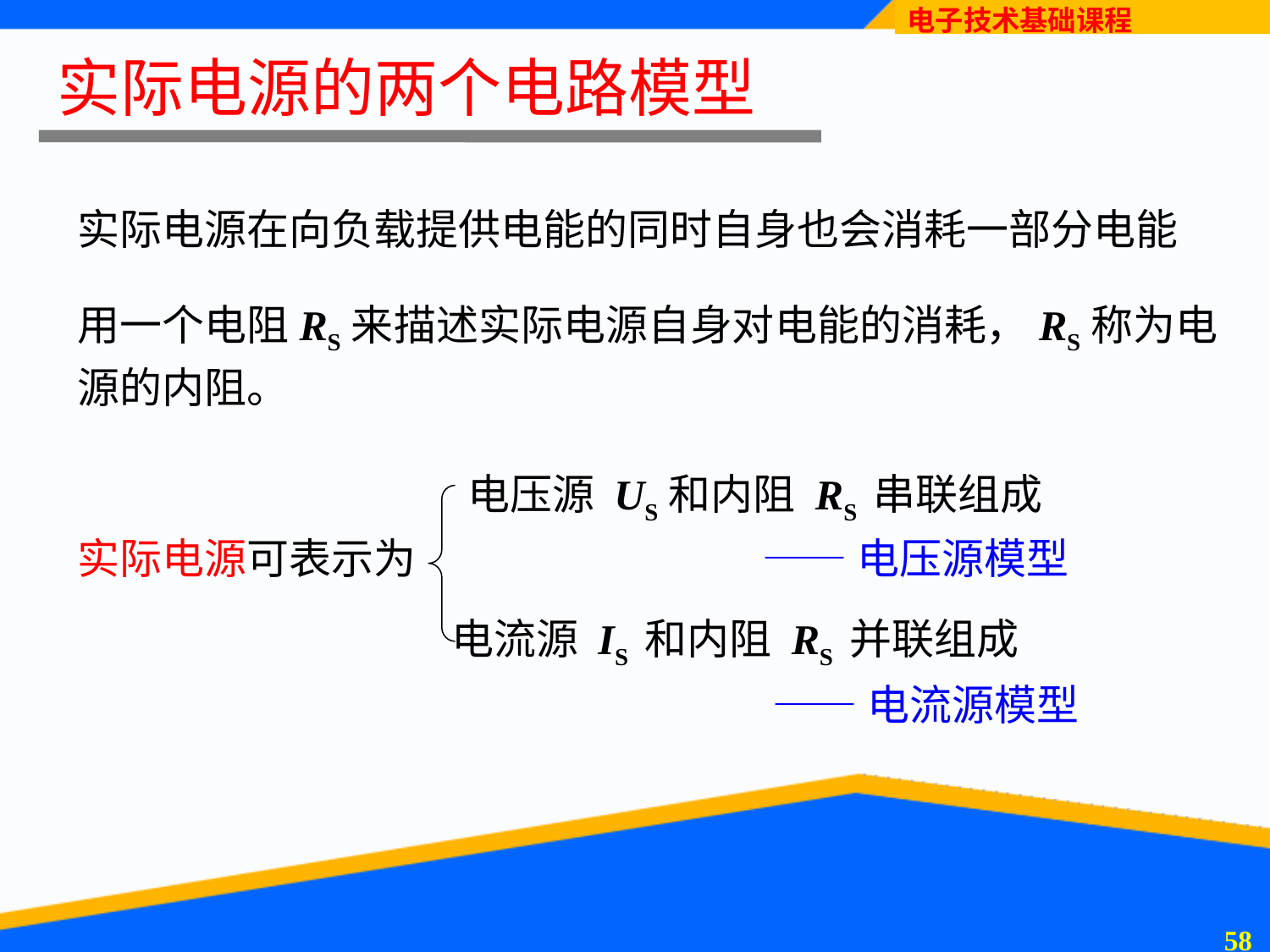

实际电源的两个电路模型
实际电源在向负载提供电能的同时自身也会消耗一部分电能
用一个电阻RS来描述实际电源自身对电能的消耗，RS称为电源的内阻。
电压源 US和内阻 RS 串联组成

实际电源可表示为
——电压源模型
电流源 IS 和内阻 RS 并联组成
——电流源模型
58